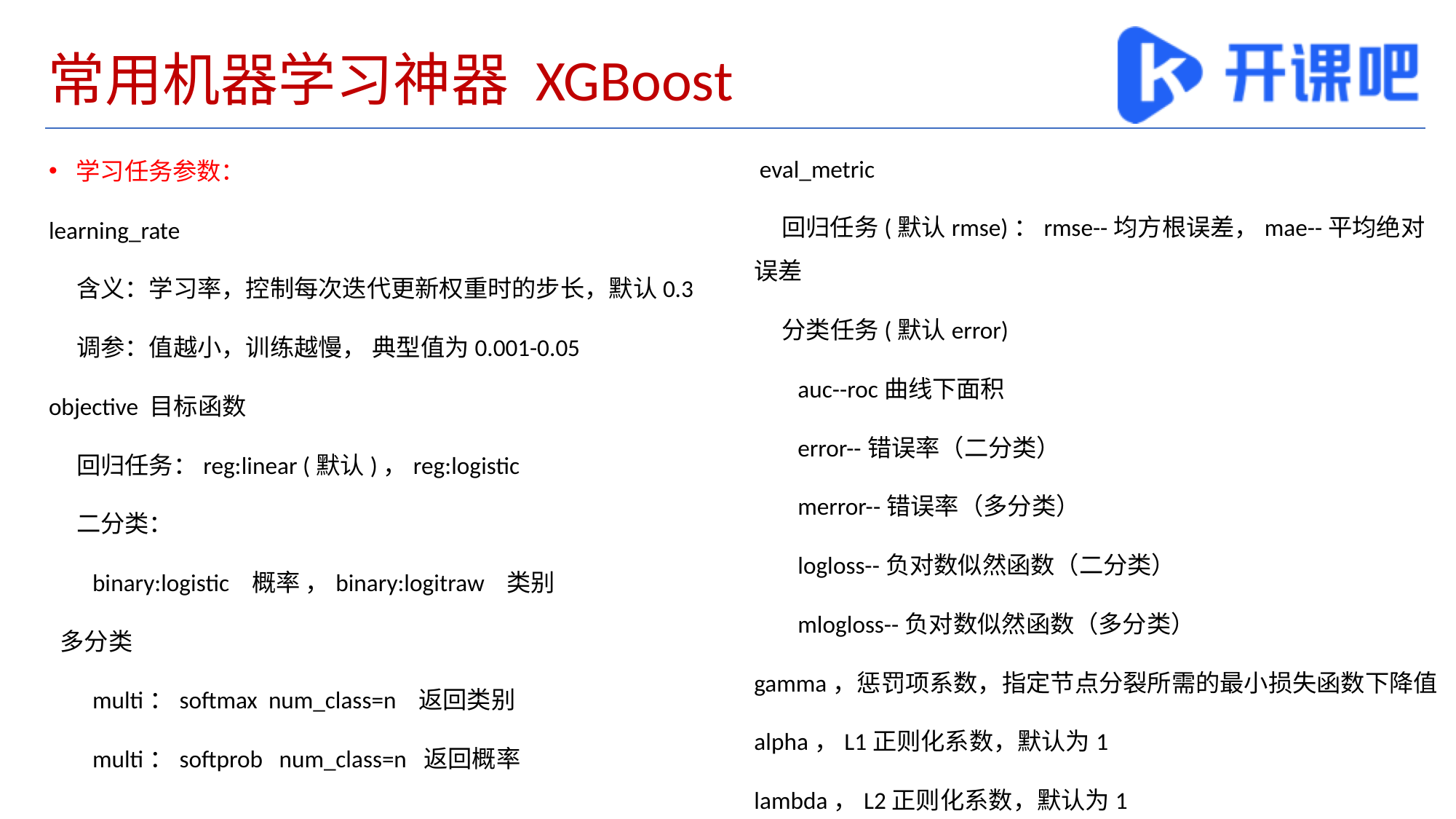

# 常用机器学习神器 XGBoost
 eval_metric
    回归任务(默认rmse)：rmse--均方根误差，mae--平均绝对误差
    分类任务(默认error)
        auc--roc曲线下面积
        error--错误率（二分类）
        merror--错误率（多分类）
        logloss--负对数似然函数（二分类）
        mlogloss--负对数似然函数（多分类）
gamma，惩罚项系数，指定节点分裂所需的最小损失函数下降值
alpha，L1正则化系数，默认为1
lambda，L2正则化系数，默认为1

学习任务参数：
learning_rate
    含义：学习率，控制每次迭代更新权重时的步长，默认0.3
    调参：值越小，训练越慢， 典型值为0.001-0.05
objective 目标函数
    回归任务：reg:linear (默认)，reg:logistic
    二分类：
        binary:logistic   概率 ，binary:logitraw   类别
 多分类
        multi：softmax  num_class=n   返回类别
        multi：softprob   num_class=n  返回概率